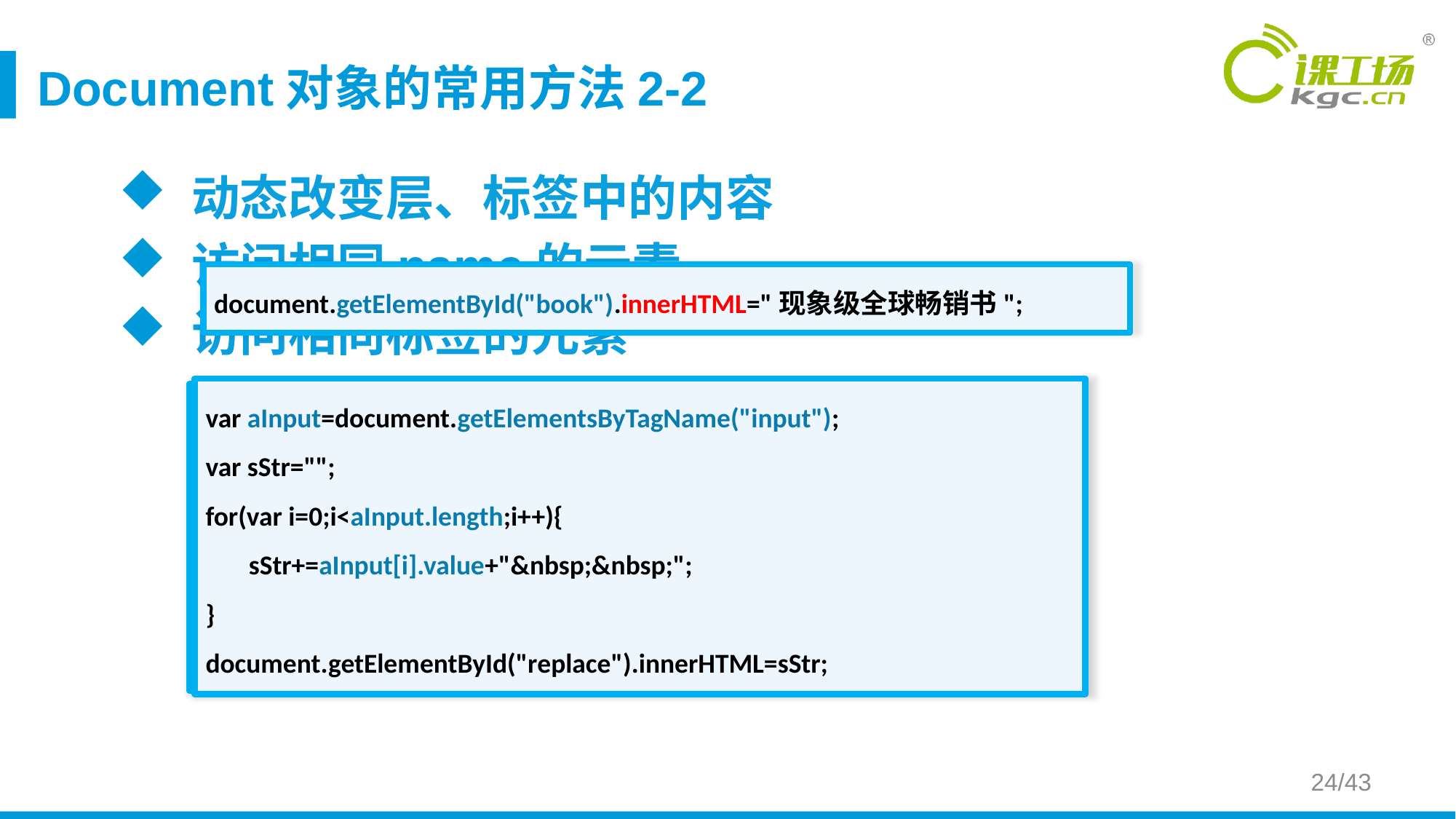

# Document对象的常用方法2-2
动态改变层、标签中的内容
访问相同name的元素
访问相同标签的元素
document.getElementById("book").innerHTML="现象级全球畅销书";
var aInput=document.getElementsByTagName("input");
var sStr="";
for(var i=0;i<aInput.length;i++){
       sStr+=aInput[i].value+"&nbsp;&nbsp;";
}
document.getElementById("replace").innerHTML=sStr;
var aInput=document.getElementsByName("season");
        var sStr="";
        for(var i=0;i<aInput.length;i++){
            sStr+=aInput[i].value+"&nbsp;&nbsp;";
        }
        document.getElementById("replace").innerHTML=sStr;
24/43